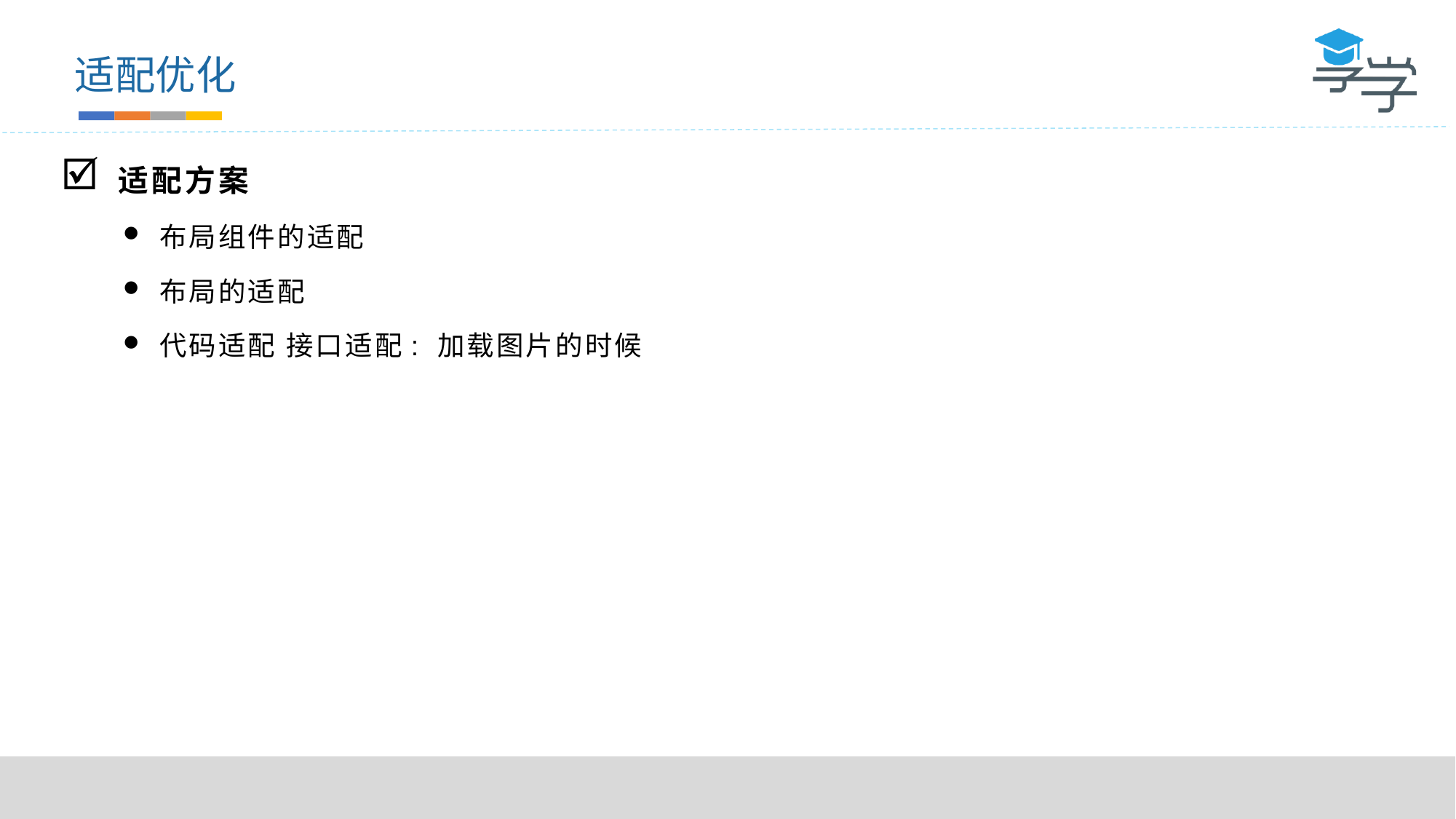

适配优化

适配方案
布局组件的适配
布局的适配
代码适配 接口适配: 加载图片的时候